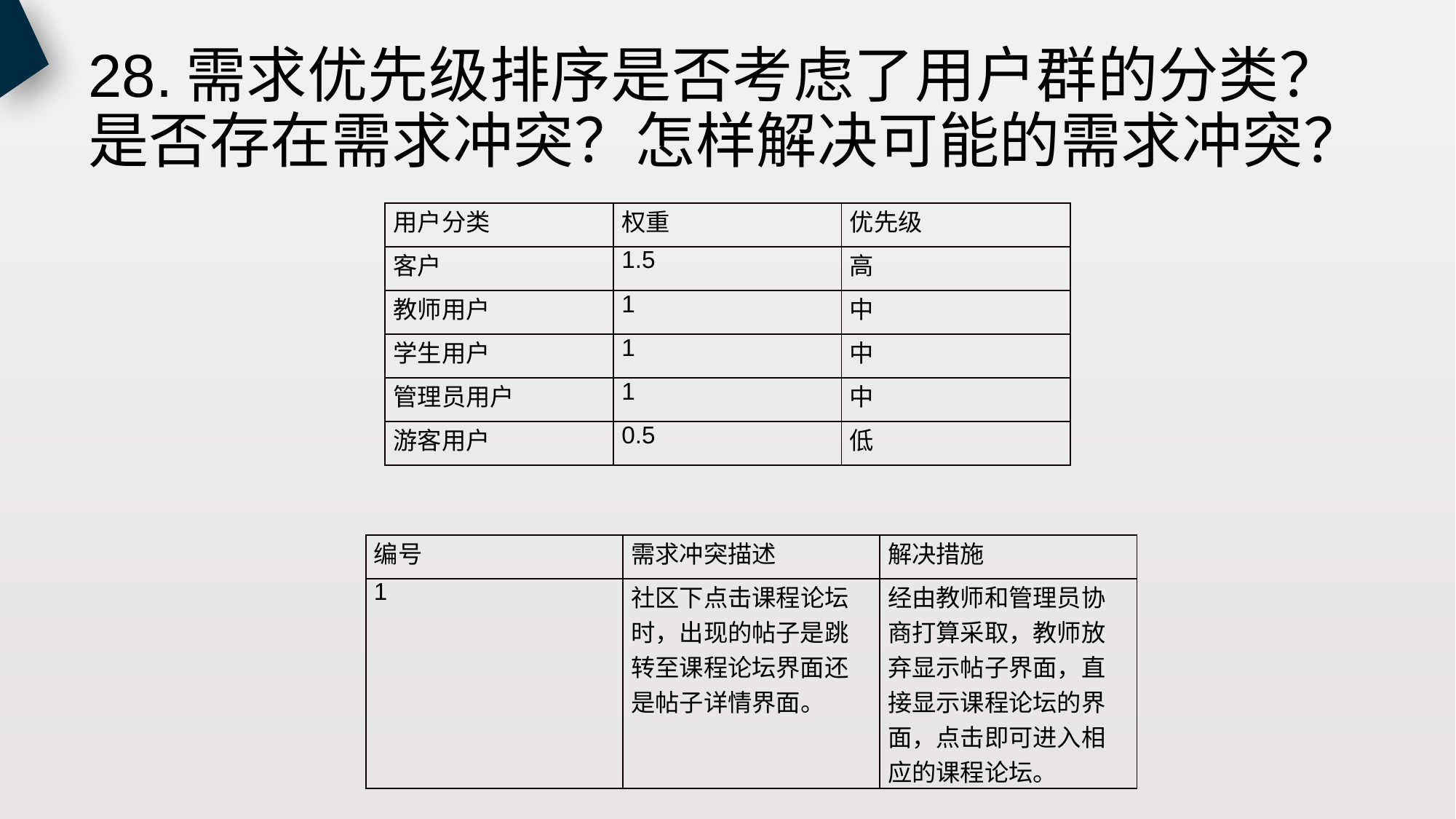

# 28.需求优先级排序是否考虑了用户群的分类？是否存在需求冲突？怎样解决可能的需求冲突？
| 用户分类 | 权重 | 优先级 |
| --- | --- | --- |
| 客户 | 1.5 | 高 |
| 教师用户 | 1 | 中 |
| 学生用户 | 1 | 中 |
| 管理员用户 | 1 | 中 |
| 游客用户 | 0.5 | 低 |
| 编号 | 需求冲突描述 | 解决措施 |
| --- | --- | --- |
| 1 | 社区下点击课程论坛时，出现的帖子是跳转至课程论坛界面还是帖子详情界面。 | 经由教师和管理员协商打算采取，教师放弃显示帖子界面，直接显示课程论坛的界面，点击即可进入相应的课程论坛。 |